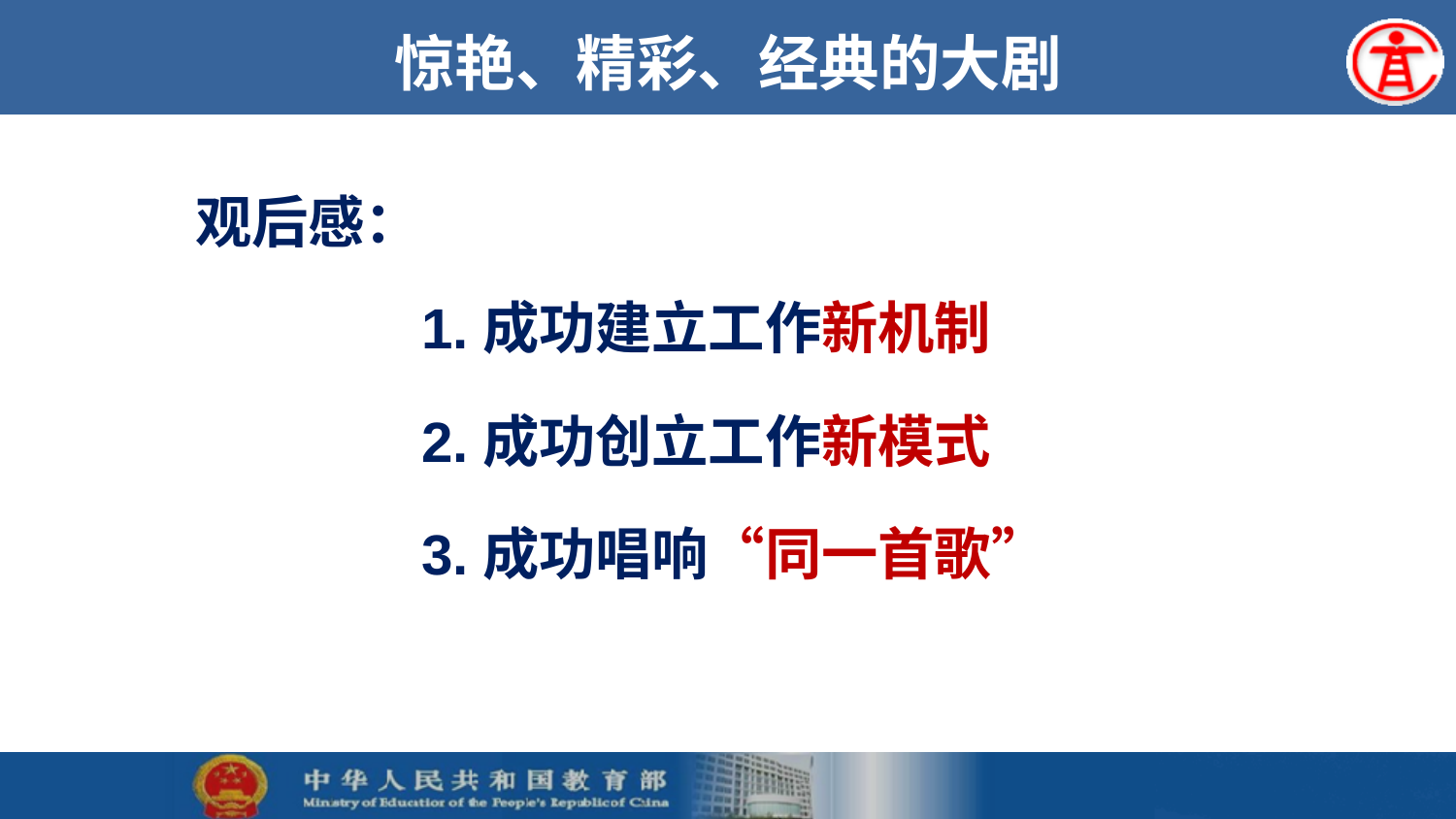

# 惊艳、精彩、经典的大剧
             观后感：
1.成功建立工作新机制
2.成功创立工作新模式
3.成功唱响“同一首歌”